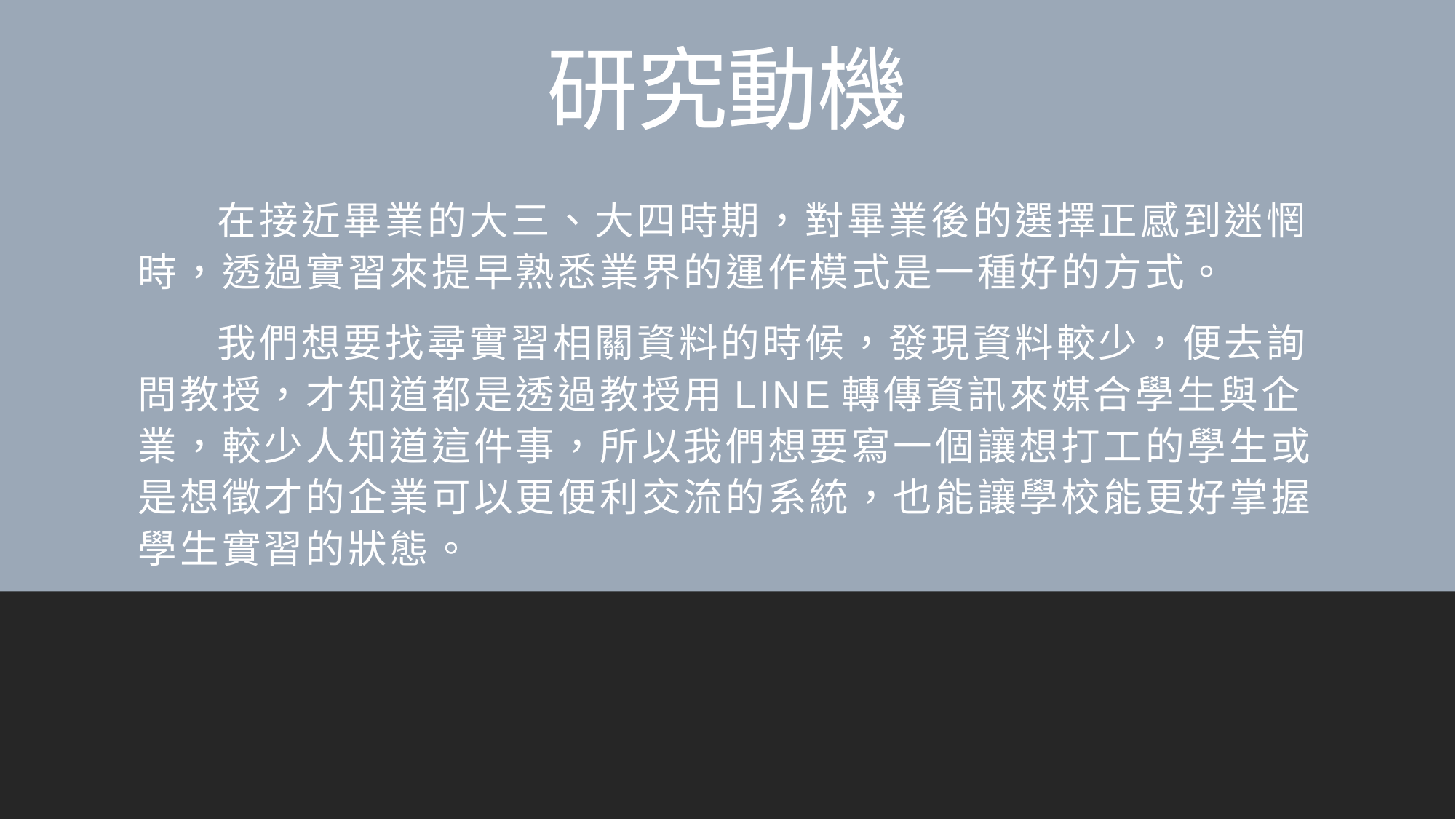

# 研究動機
      在接近畢業的大三、大四時期，對畢業後的選擇正感到迷惘時，透過實習來提早熟悉業界的運作模式是一種好的方式。
      我們想要找尋實習相關資料的時候，發現資料較少，便去詢問教授，才知道都是透過教授用LINE轉傳資訊來媒合學生與企業，較少人知道這件事，所以我們想要寫一個讓想打工的學生或是想徵才的企業可以更便利交流的系統，也能讓學校能更好掌握學生實習的狀態。